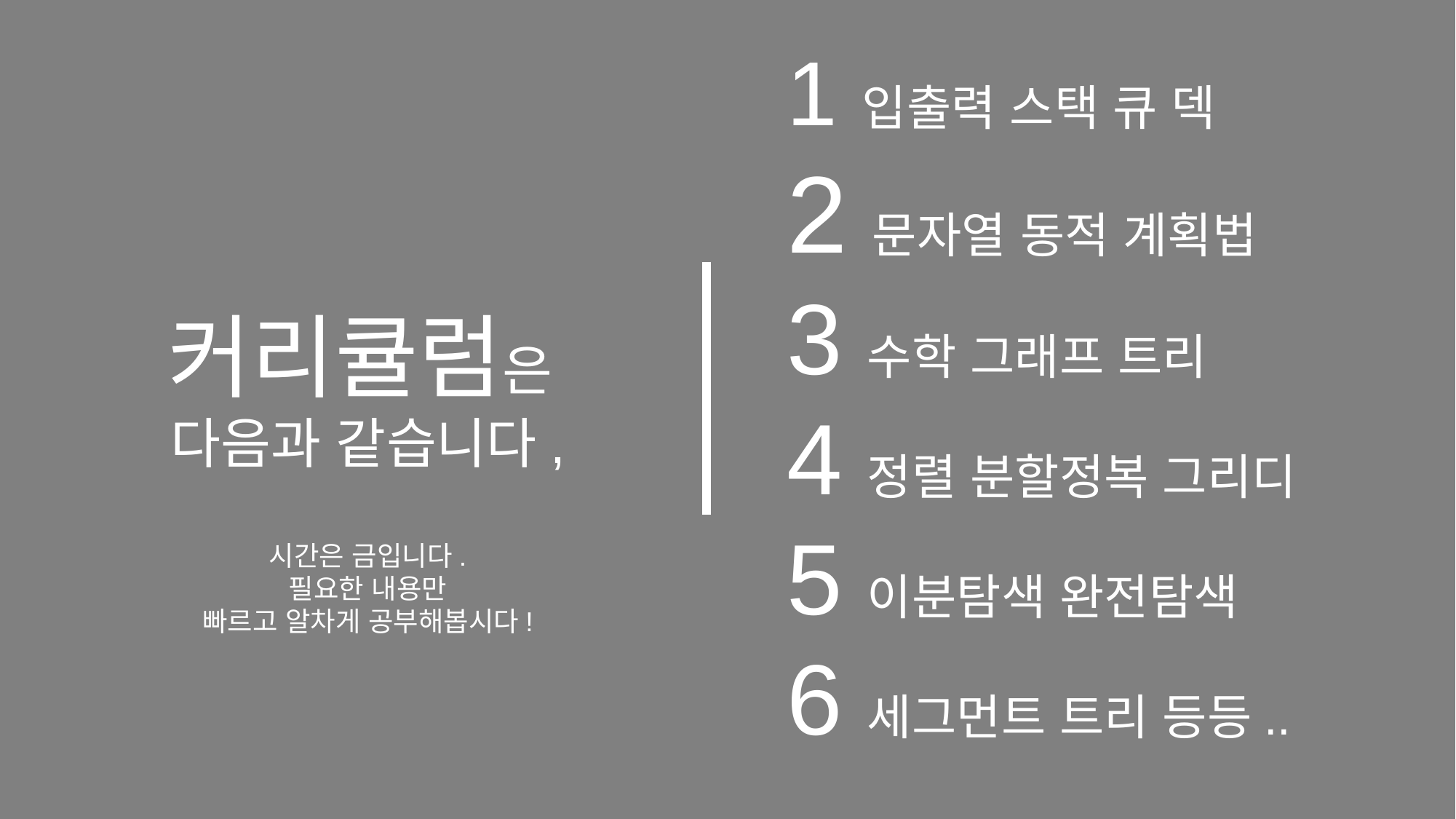

1 입출력 스택 큐 덱
2 문자열 동적 계획법
3 수학 그래프 트리
4 정렬 분할정복 그리디
5 이분탐색 완전탐색
6 세그먼트 트리 등등..

커리큘럼은
다음과 같습니다,
시간은 금입니다.
필요한 내용만
빠르고 알차게 공부해봅시다!